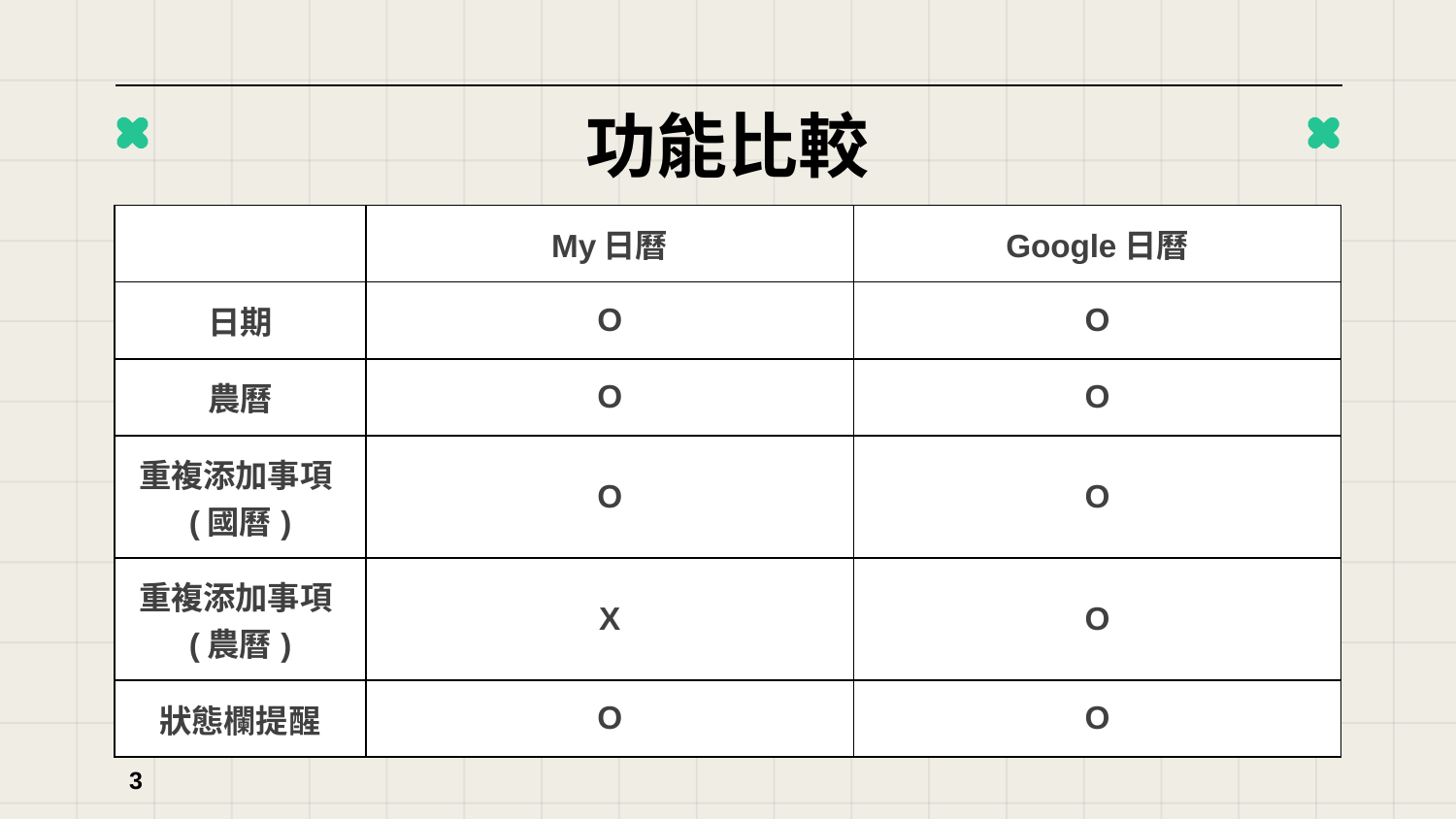

# 功能比較

|  | My日曆 | Google日曆 |
| --- | --- | --- |
| 日期 | O | O |
| 農曆 | O | O |
| 重複添加事項(國曆) | O | O |
| 重複添加事項(農曆) | X | O |
| 狀態欄提醒 | O | O |
3